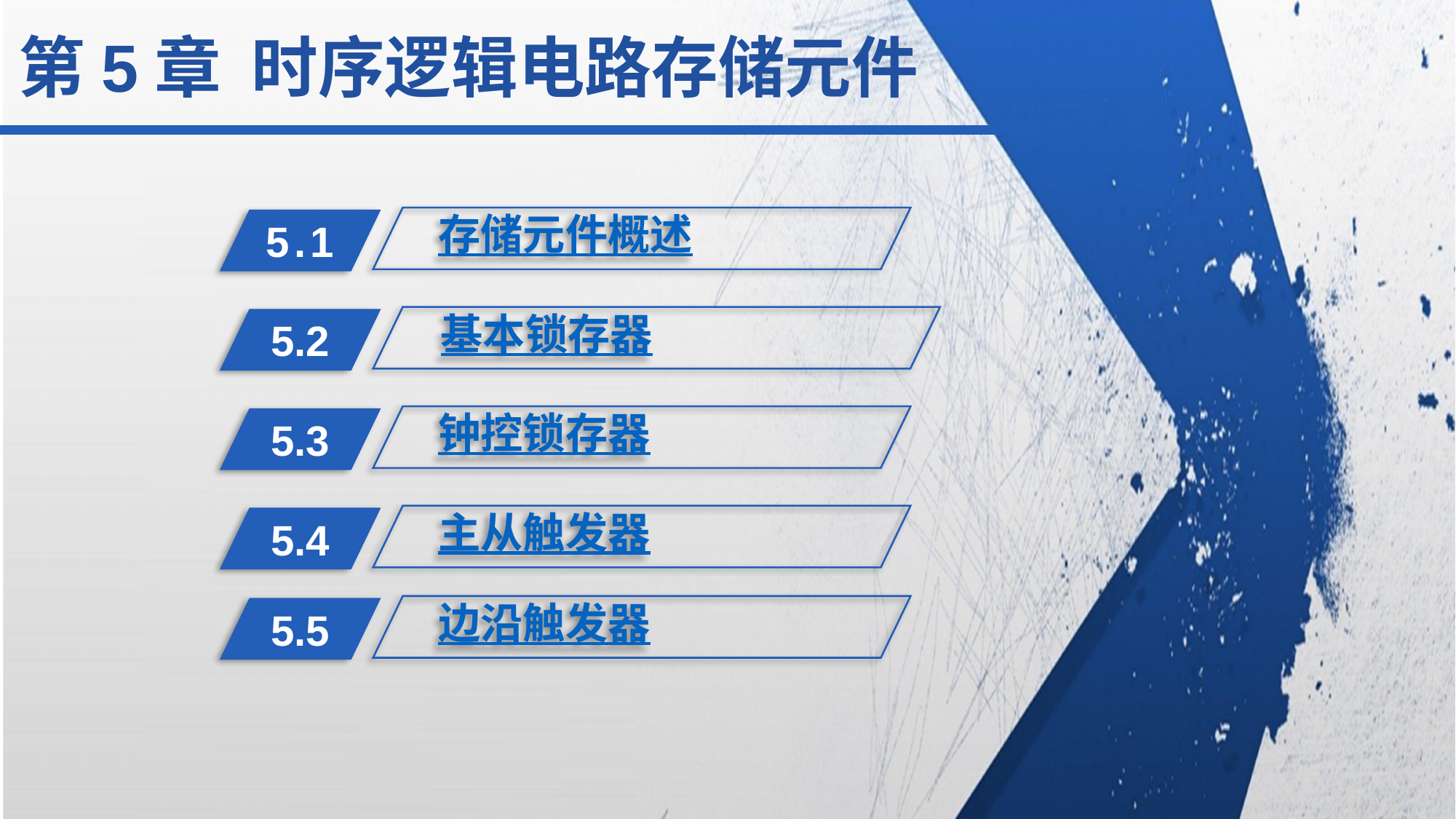

第5章  时序逻辑电路存储元件
存储元件概述
5.1
基本锁存器
5.2
钟控锁存器
5.3
主从触发器
5.4
边沿触发器
5.5